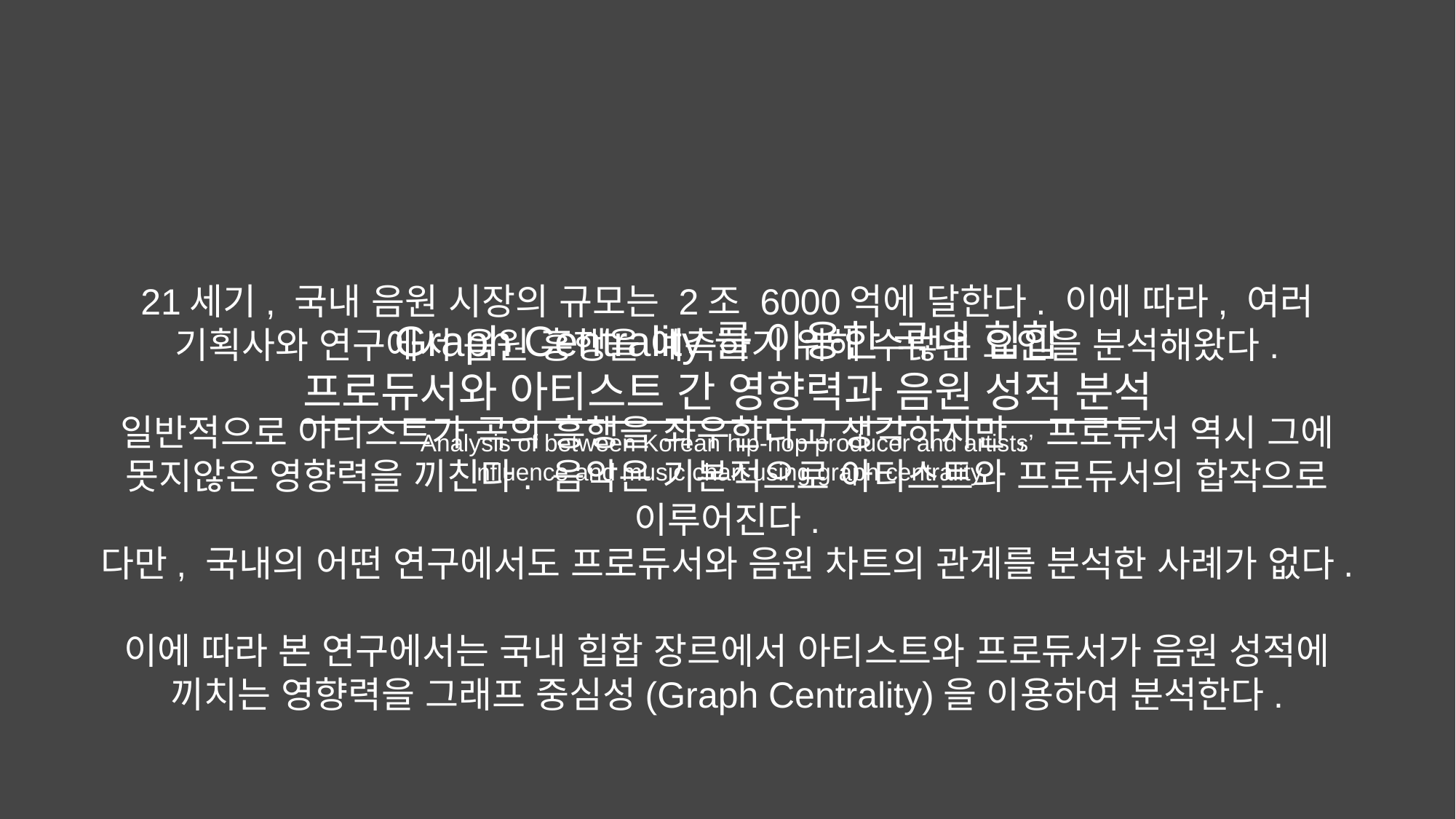

21세기, 국내 음원 시장의 규모는 2조 6000억에 달한다. 이에 따라, 여러
기획사와 연구에서 음원 흥행을 예측하기 위해 수많은 요인을 분석해왔다.

일반적으로 아티스트가 곡의 흥행을 좌우한다고 생각하지만, 프로듀서 역시 그에 못지않은 영향력을 끼친다. 음악은 기본적으로 아티스트와 프로듀서의 합작으로 이루어진다.
다만, 국내의 어떤 연구에서도 프로듀서와 음원 차트의 관계를 분석한 사례가 없다.

이에 따라 본 연구에서는 국내 힙합 장르에서 아티스트와 프로듀서가 음원 성적에
끼치는 영향력을 그래프 중심성(Graph Centrality)을 이용하여 분석한다.
Graph Centrality를 이용한 국내 힙합
프로듀서와 아티스트 간 영향력과 음원 성적 분석
Analysis of between Korean hip-hop producer and artists’
influence and music chart using graph centrality